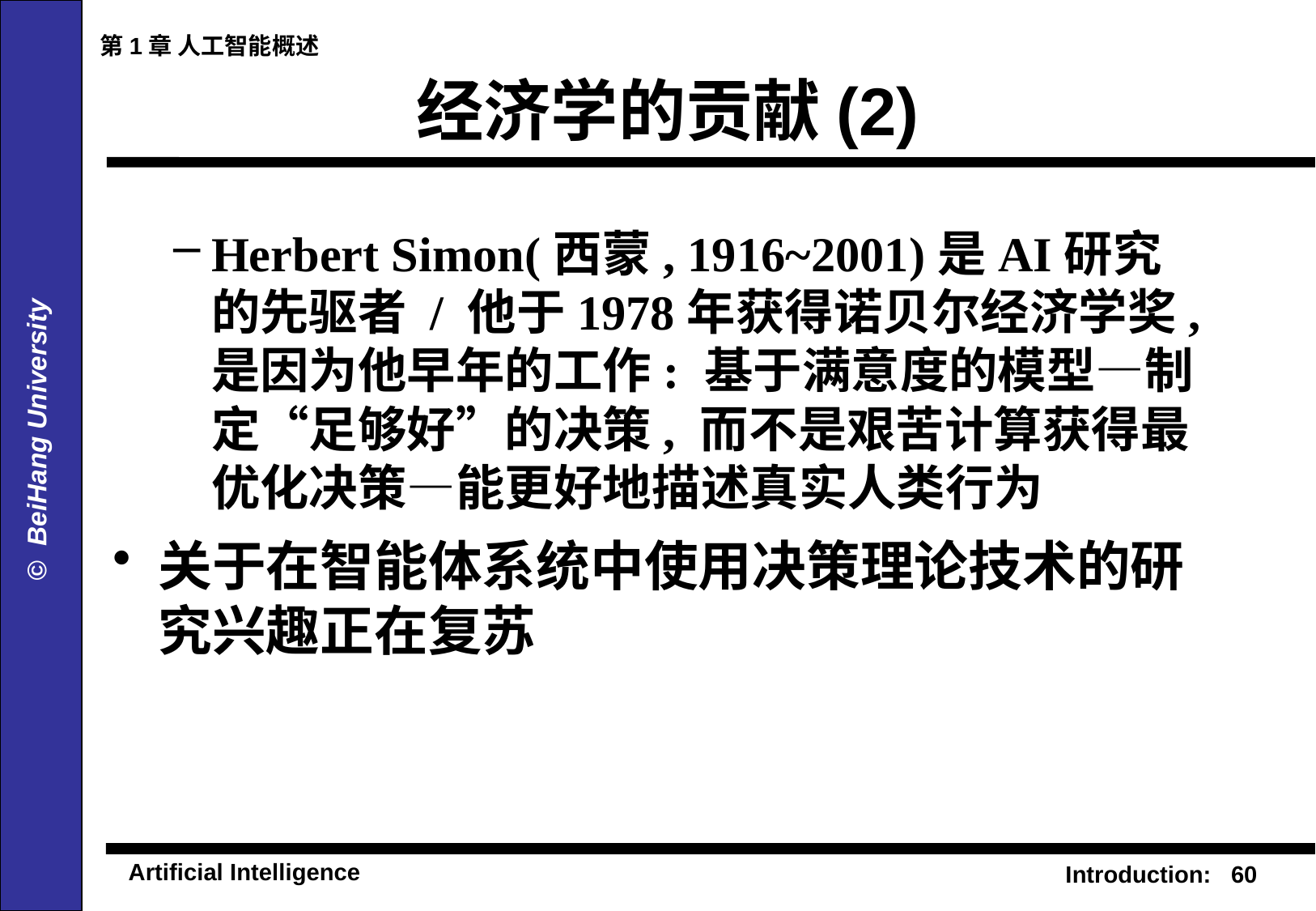

第1章 人工智能概述
# 经济学的贡献(2)
Herbert Simon(西蒙, 1916~2001)是AI研究的先驱者 / 他于1978年获得诺贝尔经济学奖, 是因为他早年的工作: 基于满意度的模型—制定“足够好”的决策, 而不是艰苦计算获得最优化决策—能更好地描述真实人类行为
关于在智能体系统中使用决策理论技术的研究兴趣正在复苏